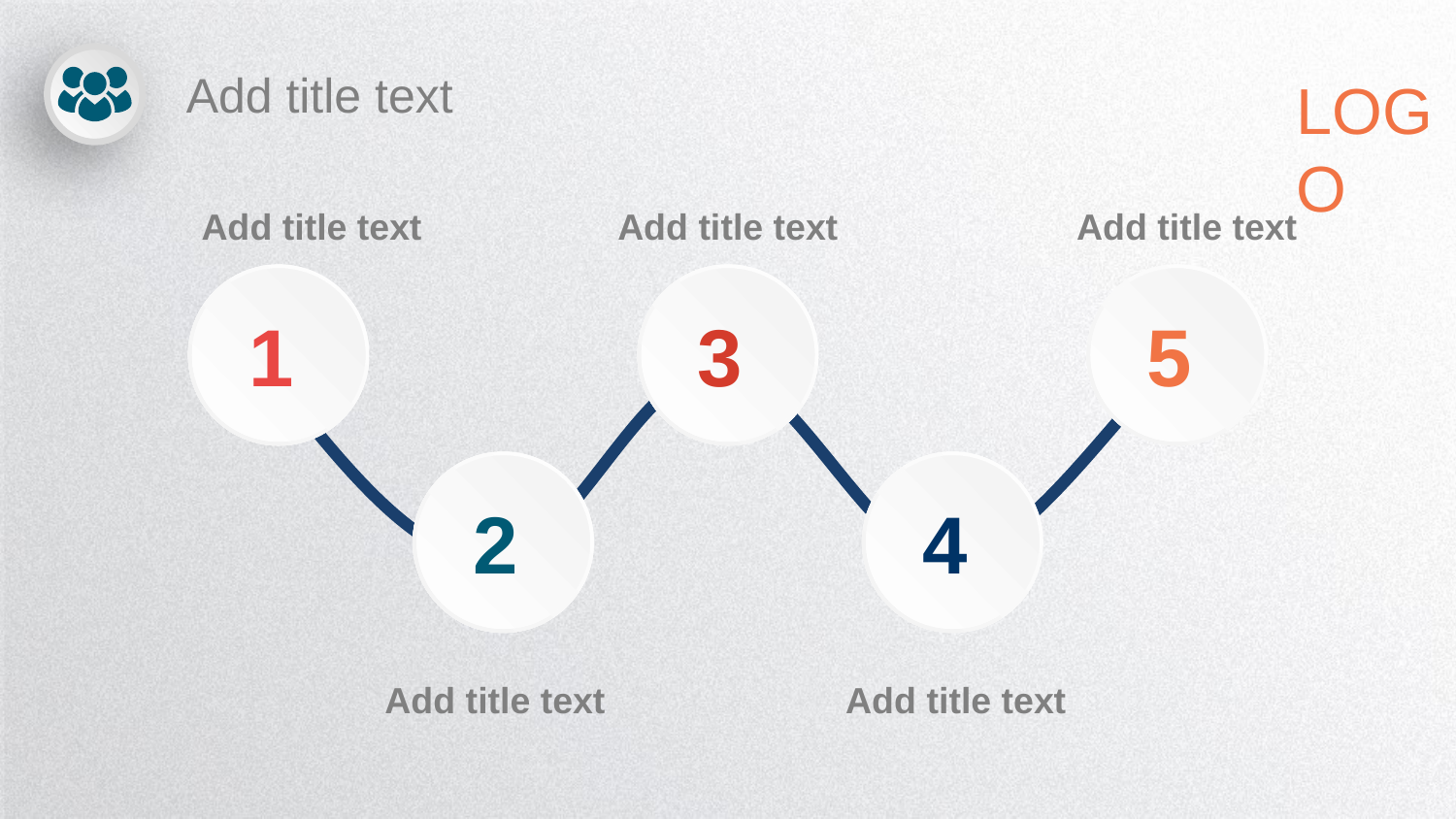

Add title text
LOGO
Add title text
Add title text
Add title text

1

3

5

2

4
Add title text
Add title text
PPT下载 http://www.1ppt.com/xiazai/